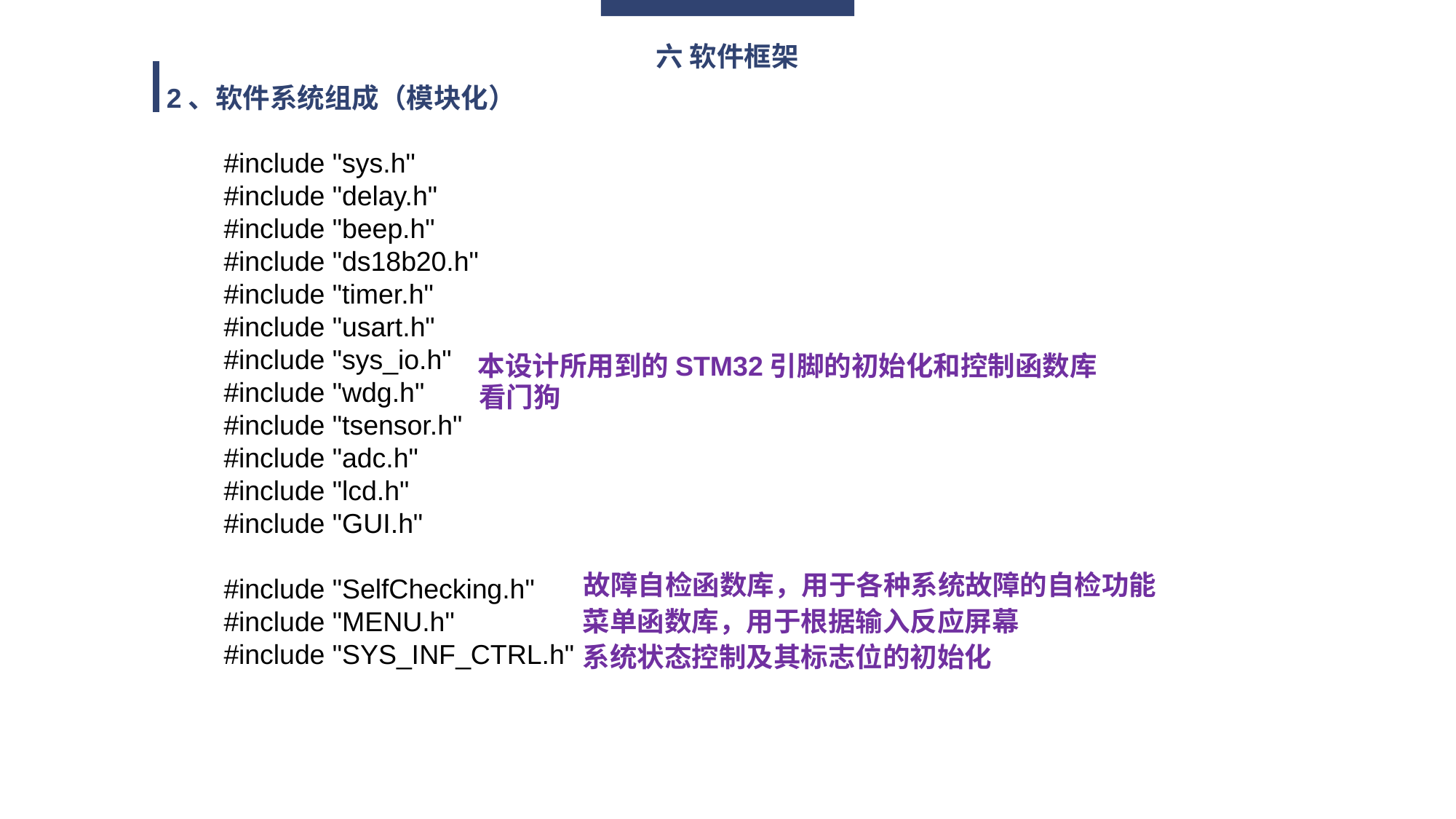

六 软件框架
2、软件系统组成（模块化）
#include "sys.h"
#include "delay.h"
#include "beep.h"
#include "ds18b20.h"
#include "timer.h"
#include "usart.h"
#include "sys_io.h"
#include "wdg.h"
#include "tsensor.h"
#include "adc.h"
#include "lcd.h"
#include "GUI.h"

#include "SelfChecking.h"
#include "MENU.h"
#include "SYS_INF_CTRL.h"
本设计所用到的STM32引脚的初始化和控制函数库
看门狗
故障自检函数库，用于各种系统故障的自检功能
菜单函数库，用于根据输入反应屏幕
系统状态控制及其标志位的初始化